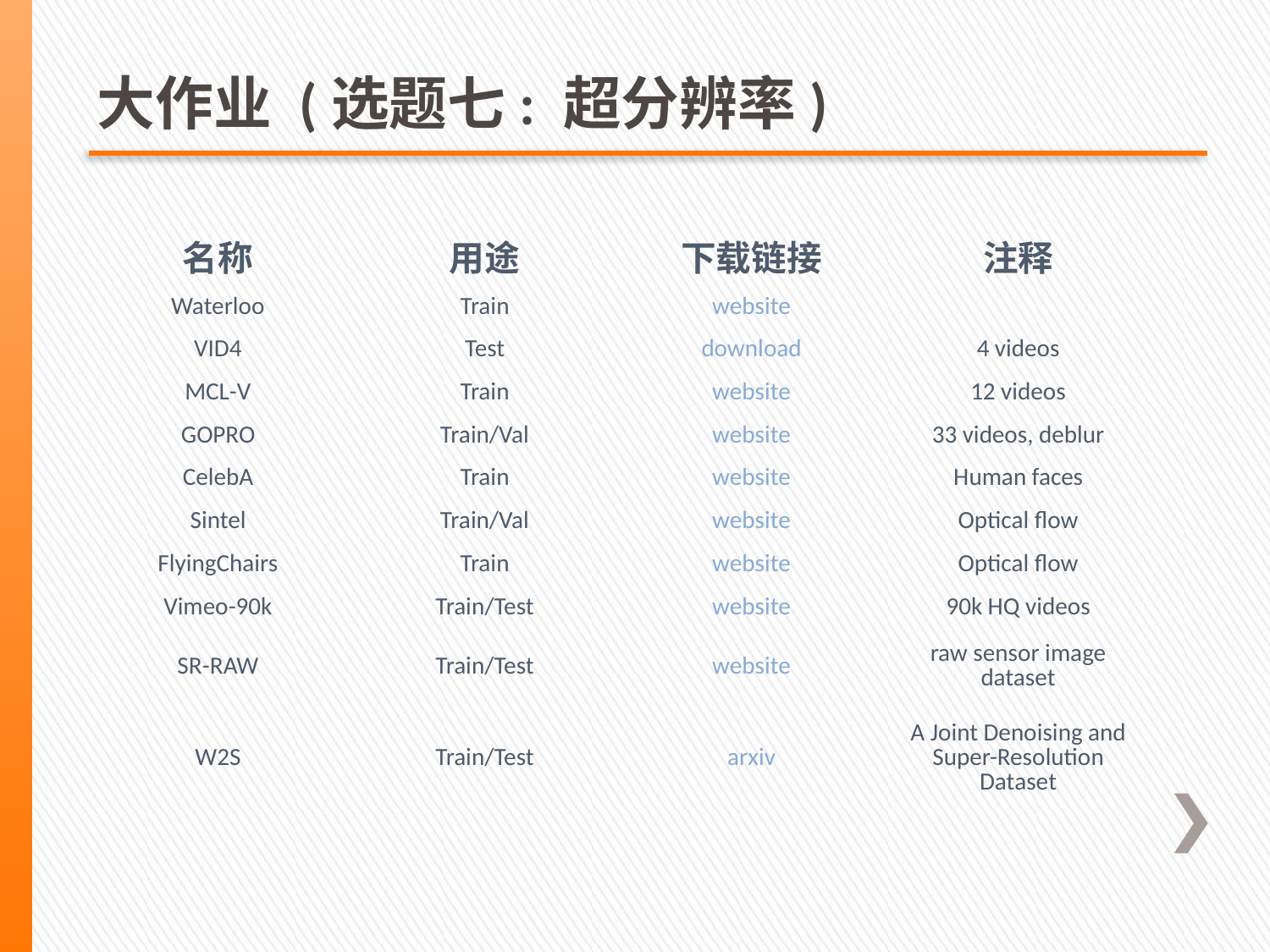

# 大作业 (选题七: 超分辨率)
| 名称 | 用途 | 下载链接 | 注释 |
| --- | --- | --- | --- |
| Waterloo | Train | website |  |
| VID4 | Test | download | 4 videos |
| MCL-V | Train | website | 12 videos |
| GOPRO | Train/Val | website | 33 videos, deblur |
| CelebA | Train | website | Human faces |
| Sintel | Train/Val | website | Optical flow |
| FlyingChairs | Train | website | Optical flow |
| Vimeo-90k | Train/Test | website | 90k HQ videos |
| SR-RAW | Train/Test | website | raw sensor image dataset |
| W2S | Train/Test | arxiv | A Joint Denoising and Super-Resolution Dataset |